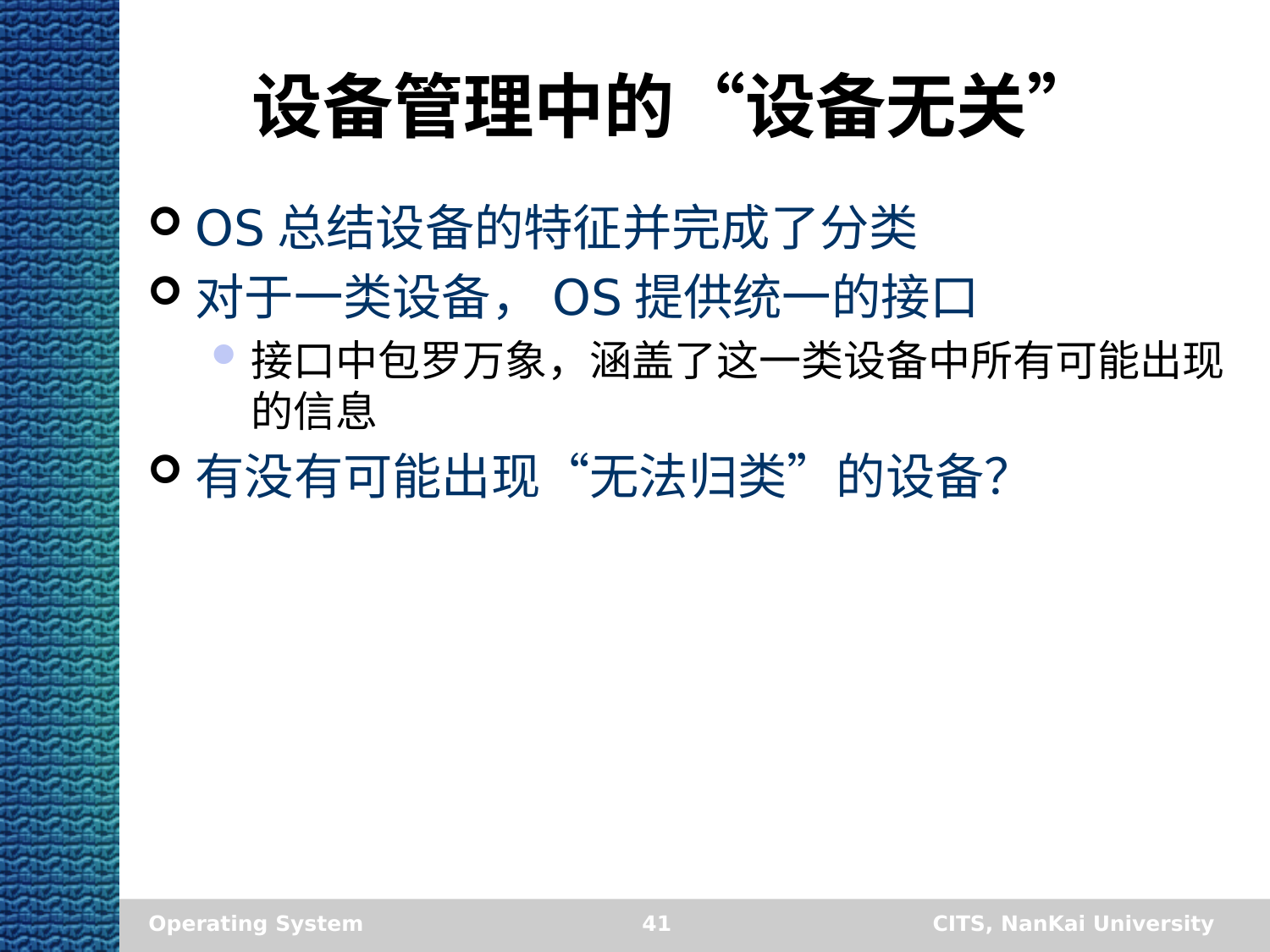

# 设备管理中的“设备无关”
OS总结设备的特征并完成了分类
对于一类设备，OS提供统一的接口
接口中包罗万象，涵盖了这一类设备中所有可能出现的信息
有没有可能出现“无法归类”的设备？
Operating System
41
CITS, NanKai University